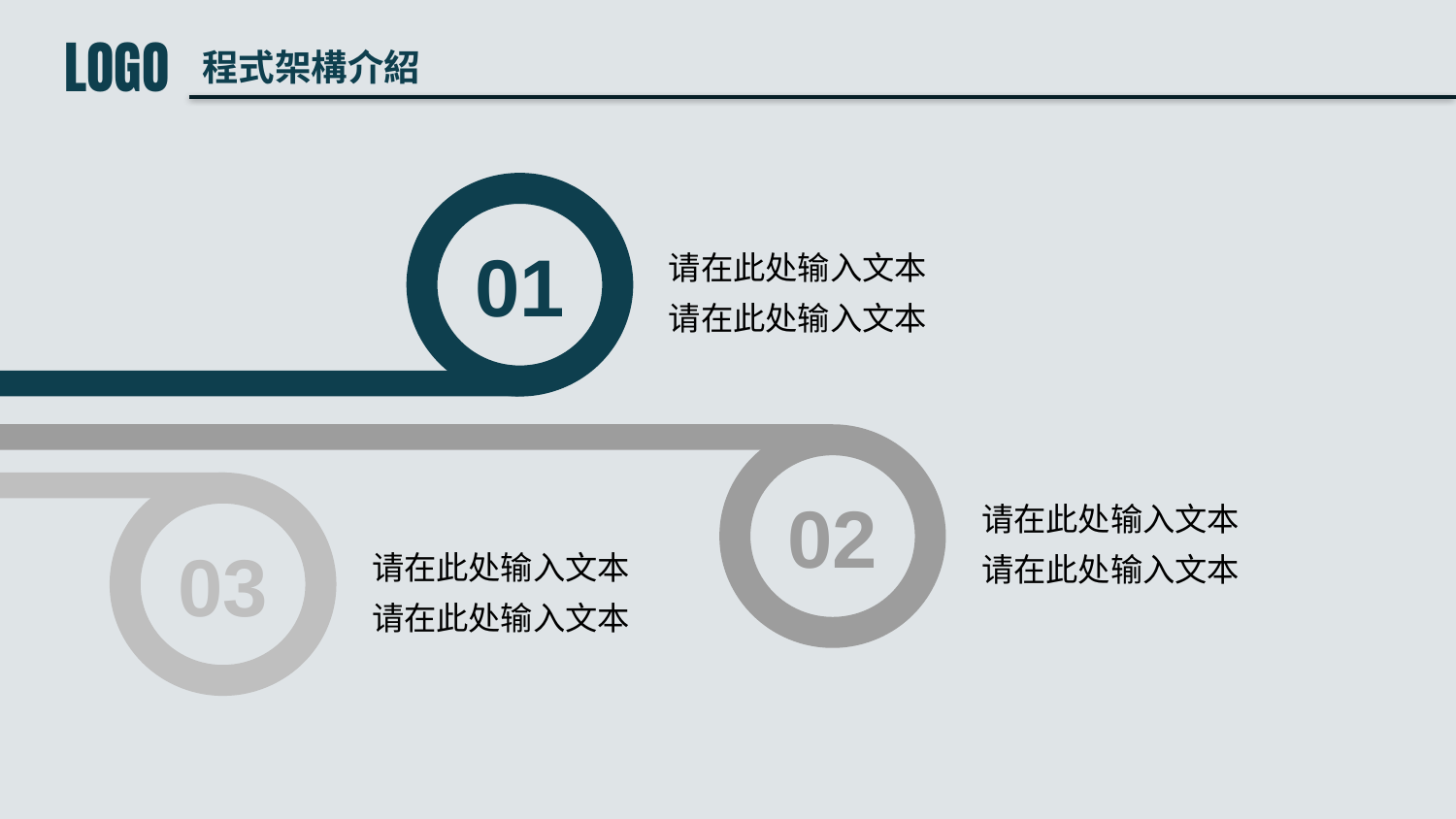

01

请在此处输入文本
请在此处输入文本

02

03
请在此处输入文本
请在此处输入文本
请在此处输入文本
请在此处输入文本